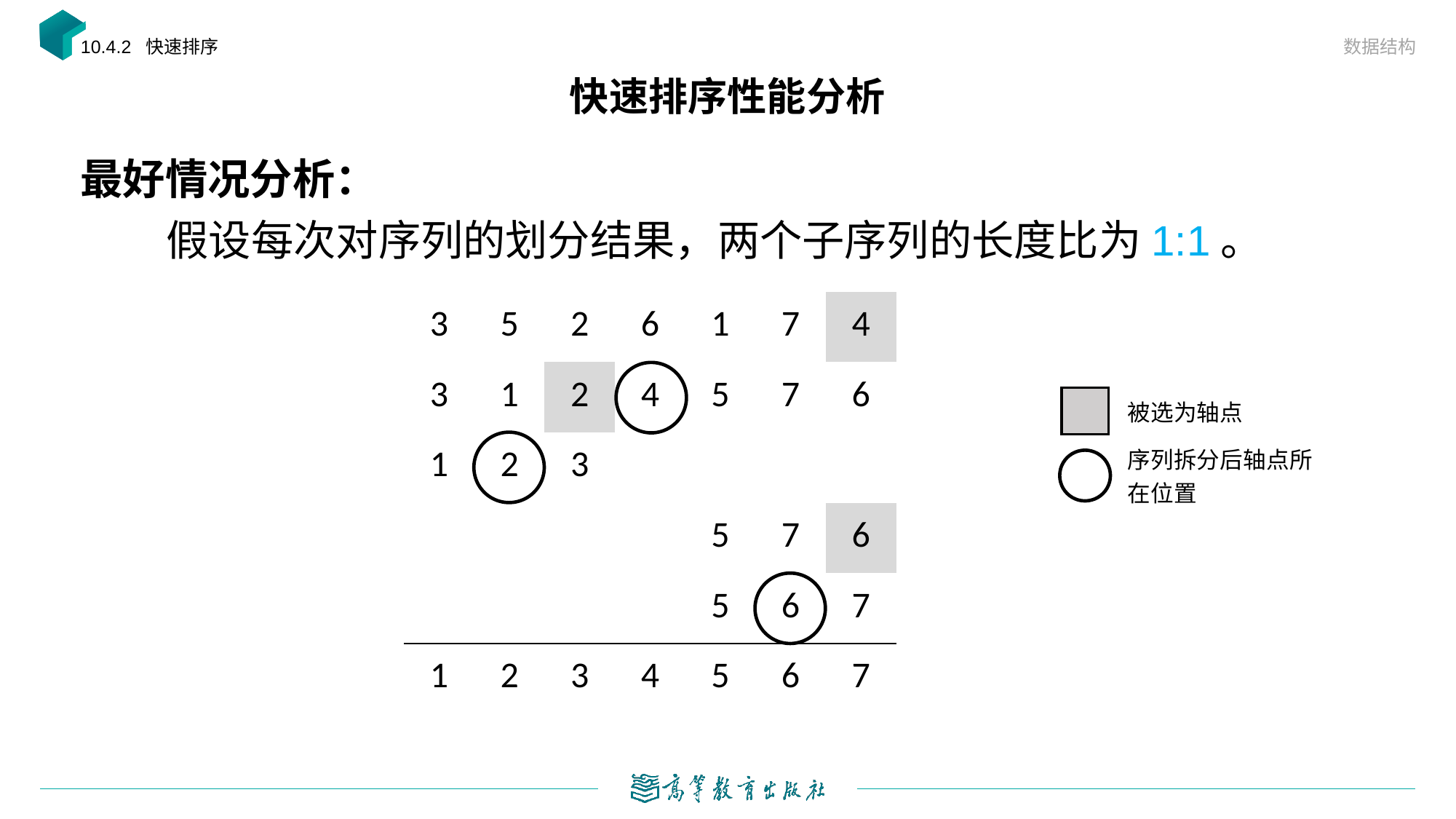

数据结构
10.4.2  快速排序
# 快速排序性能分析
最好情况分析：
        假设每次对序列的划分结果，两个子序列的长度比为1:1。
| 3 | 5 | 2 | 6 | 1 | 7 | 4 |
| --- | --- | --- | --- | --- | --- | --- |
| 3 | 1 | 2 | 4 | 5 | 7 | 6 |
| 1 | 2 | 3 |  |  |  |  |
|  |  |  |  | 5 | 7 | 6 |
|  |  |  |  | 5 | 6 | 7 |
| 1 | 2 | 3 | 4 | 5 | 6 | 7 |

被选为轴点
序列拆分后轴点所在位置